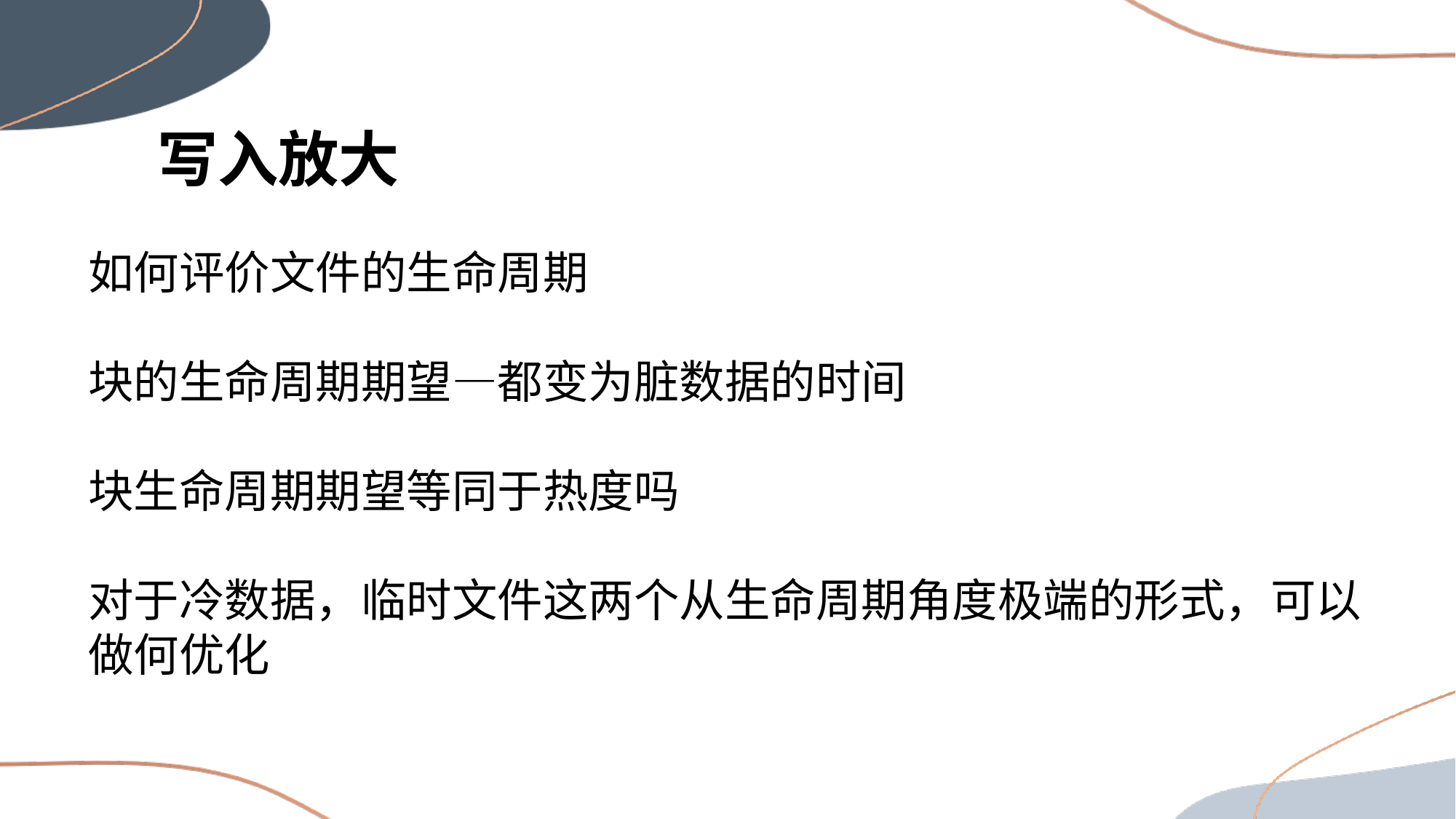

写入放大
如何评价文件的生命周期

块的生命周期期望—都变为脏数据的时间

块生命周期期望等同于热度吗

对于冷数据，临时文件这两个从生命周期角度极端的形式，可以做何优化